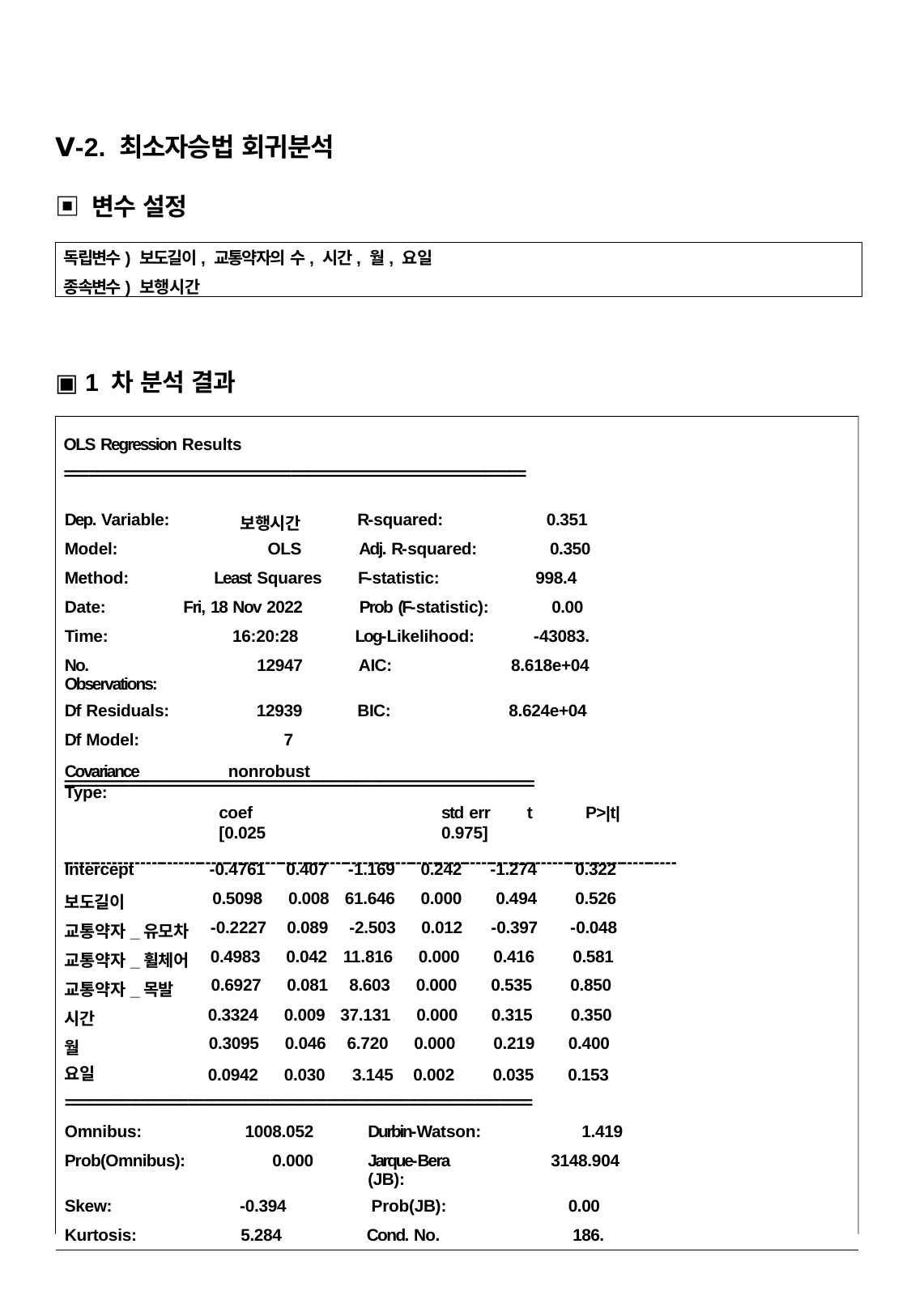

Ⅴ-2. 최소자승법 회귀분석
▣ 변수 설정
독립변수) 보도길이, 교통약자의 수, 시간, 월, 요일
종속변수) 보행시간
▣ 1 차 분석 결과

OLS Regression Results
=========================================================

| Dep. Variable: | 보행시간 | R-squared: | 0.351 |
| --- | --- | --- | --- |
| Model: | OLS | Adj. R-squared: | 0.350 |
| Method: | Least Squares | F-statistic: | 998.4 |
| Date: | Fri, 18 Nov 2022 | Prob (F-statistic): | 0.00 |
| Time: | 16:20:28 | Log-Likelihood: | -43083. |
| No. Observations: | 12947 | AIC: | 8.618e+04 |
| Df Residuals: | 12939 | BIC: | 8.624e+04 |
| Df Model: | 7 |  |  |
| Covariance Type: | nonrobust |  |  |
==========================================================
coef	std err	t	P>|t|	[0.025	0.975]
-----------------------------------------------------------------------------------------------------------------
| Intercept | -0.4761 | 0.407 | -1.169 | 0.242 | -1.274 | 0.322 |
| --- | --- | --- | --- | --- | --- | --- |
| 보도길이 | 0.5098 | 0.008 | 61.646 | 0.000 | 0.494 | 0.526 |
| 교통약자\_유모차 | -0.2227 | 0.089 | -2.503 | 0.012 | -0.397 | -0.048 |
| 교통약자\_휠체어 | 0.4983 | 0.042 | 11.816 | 0.000 | 0.416 | 0.581 |
| 교통약자\_목발 | 0.6927 | 0.081 | 8.603 | 0.000 | 0.535 | 0.850 |
| 시간 | 0.3324 | 0.009 | 37.131 | 0.000 | 0.315 | 0.350 |
| 월 | 0.3095 | 0.046 | 6.720 | 0.000 | 0.219 | 0.400 |
| 요일 | 0.0942 | 0.030 | 3.145 | 0.002 | 0.035 | 0.153 |
| ========================================================= |  |  |  |  |  |  |
| Omnibus: | 1008.052 |  | Durbin-Watson: |  | 1.419 |  |
| Prob(Omnibus): | 0.000 |  | Jarque-Bera (JB): |  | 3148.904 |  |
| Skew: | -0.394 |  | Prob(JB): |  | 0.00 |  |
| Kurtosis: | 5.284 |  | Cond. No. |  | 186. |  |